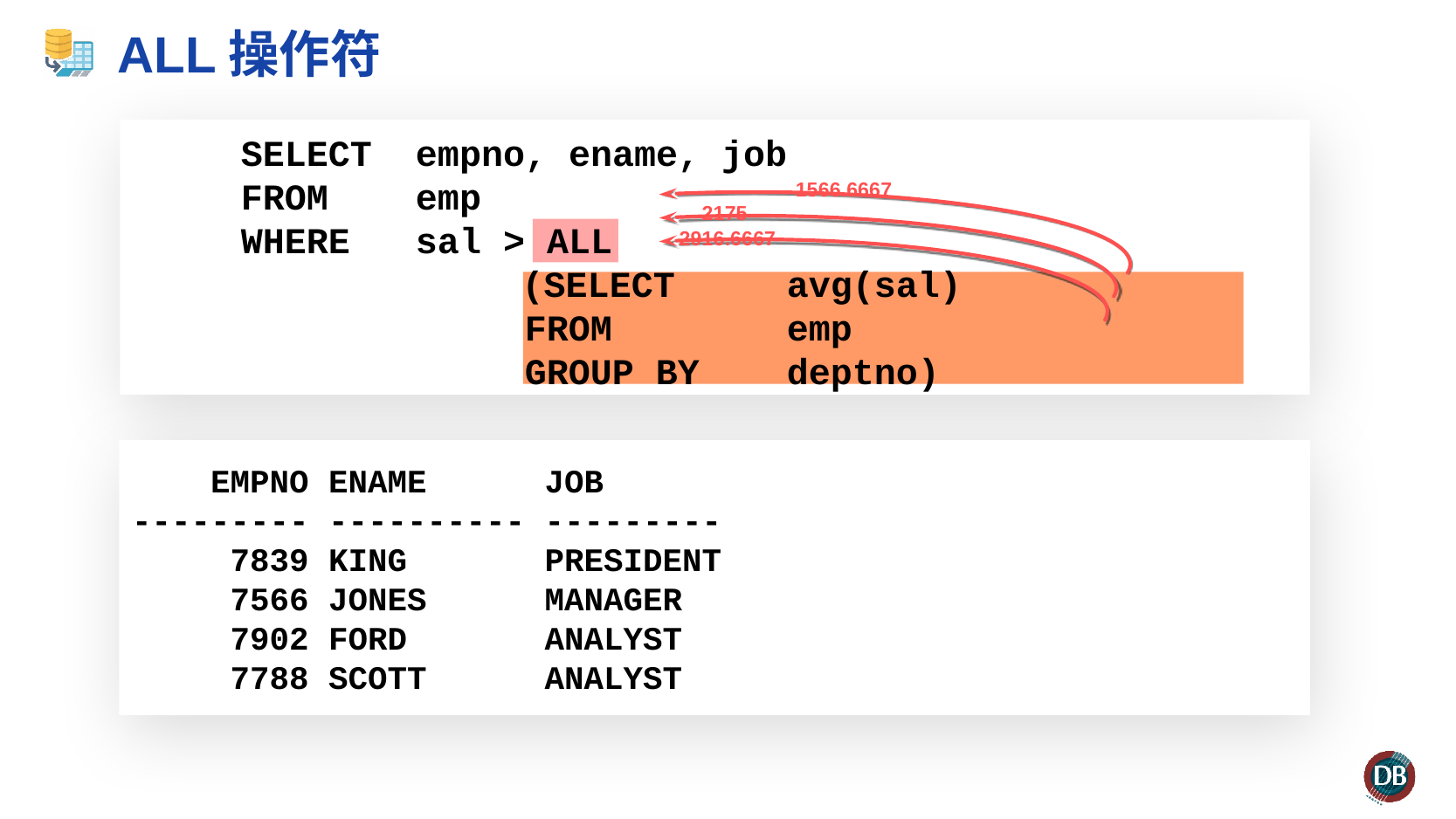

# ALL操作符

     SELECT  empno, ename, job
     FROM    emp
     WHERE   sal > ALL
  		 (SELECT	avg(sal)
   			FROM		emp
  			GROUP BY	deptno)
1566.6667
2175

2916.6667

    EMPNO ENAME      JOB
--------- ---------- ---------
     7839 KING       PRESIDENT
     7566 JONES      MANAGER
     7902 FORD       ANALYST
     7788 SCOTT      ANALYST